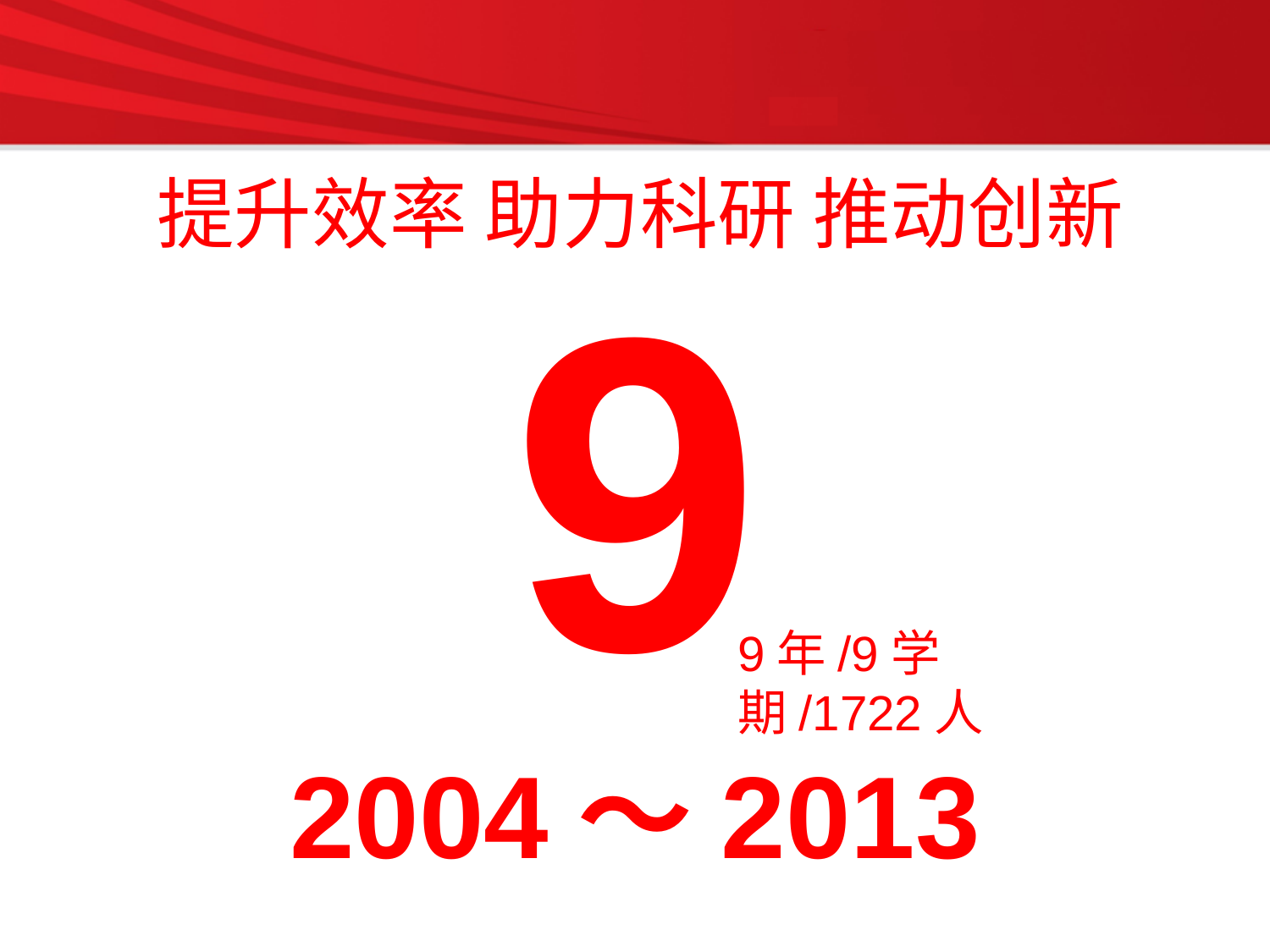

# 提升效率 助力科研 推动创新
9
9年/9学期/1722人
2004～2013